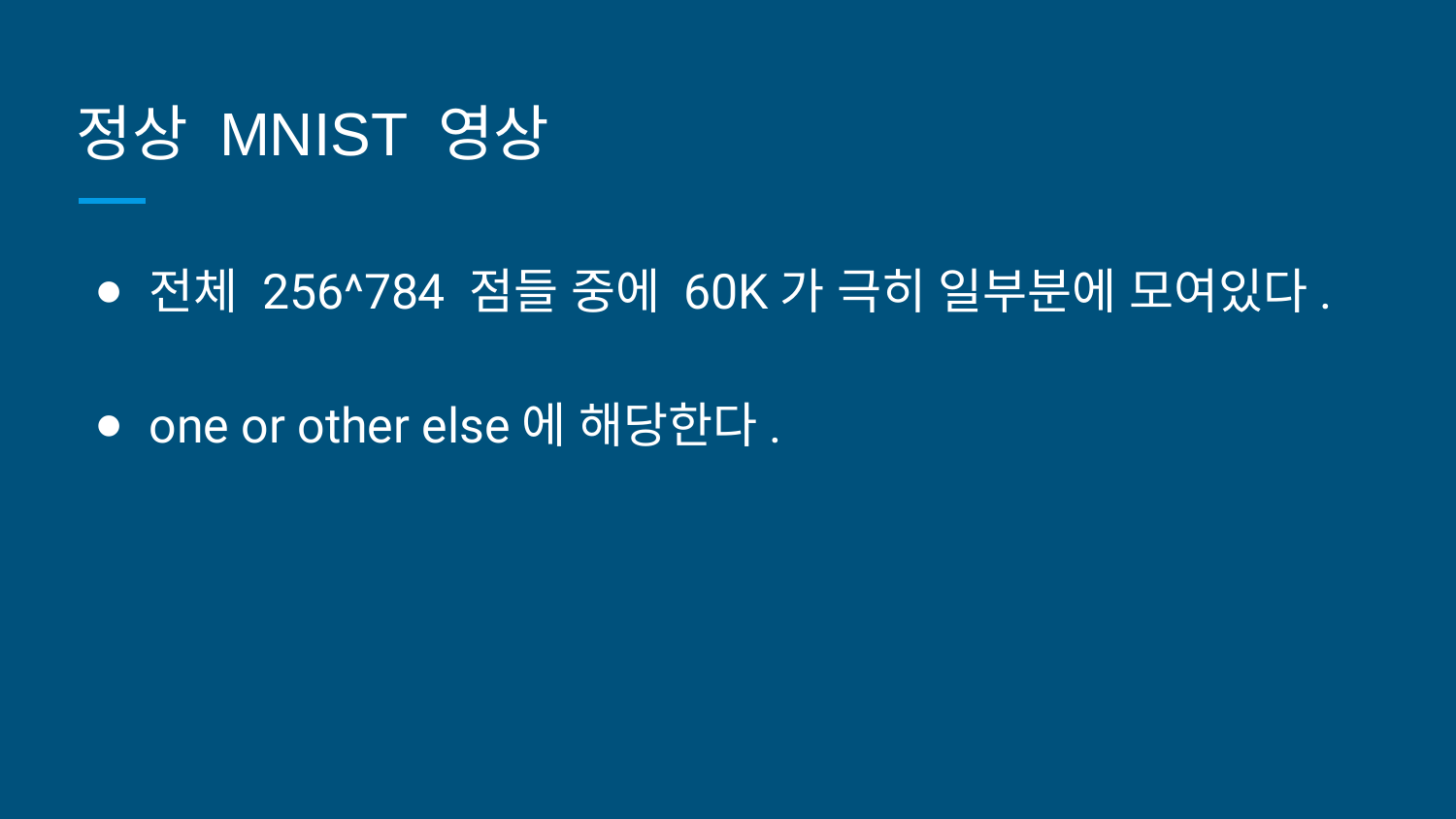

# 정상 MNIST 영상
전체 256^784 점들 중에 60K가 극히 일부분에 모여있다.

one or other else에 해당한다.